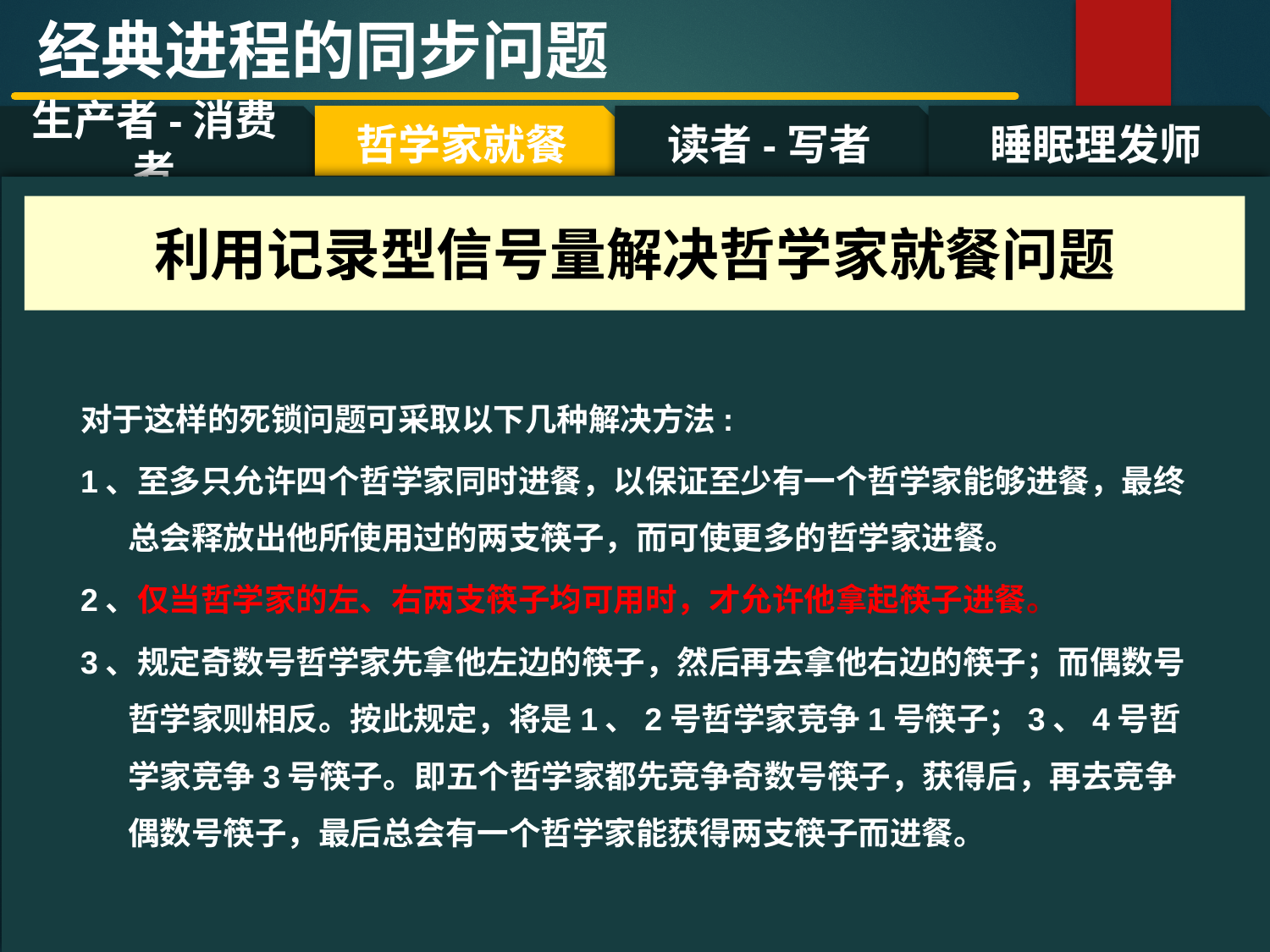

经典进程的同步问题
哲学家就餐
读者-写者
睡眠理发师
生产者-消费者
#
利用记录型信号量解决哲学家就餐问题
对于这样的死锁问题可采取以下几种解决方法:
1、至多只允许四个哲学家同时进餐，以保证至少有一个哲学家能够进餐，最终总会释放出他所使用过的两支筷子，而可使更多的哲学家进餐。
2、仅当哲学家的左、右两支筷子均可用时，才允许他拿起筷子进餐。
3、规定奇数号哲学家先拿他左边的筷子，然后再去拿他右边的筷子；而偶数号哲学家则相反。按此规定，将是1、2号哲学家竞争1号筷子；3、4号哲学家竞争3号筷子。即五个哲学家都先竞争奇数号筷子，获得后，再去竞争偶数号筷子，最后总会有一个哲学家能获得两支筷子而进餐。